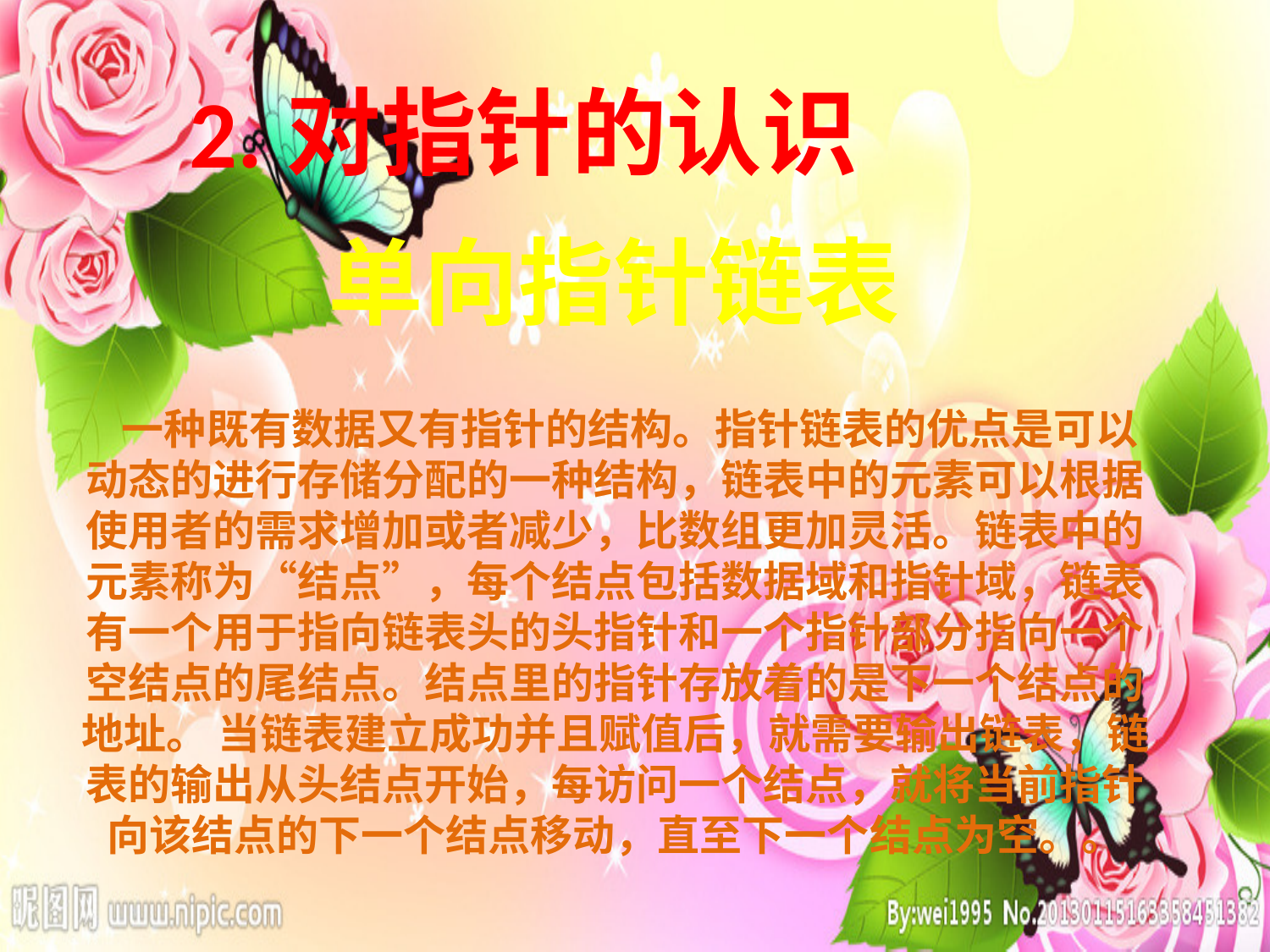

2.对指针的认识
单向指针链表
  一种既有数据又有指针的结构。指针链表的优点是可以动态的进行存储分配的一种结构，链表中的元素可以根据使用者的需求增加或者减少，比数组更加灵活。链表中的元素称为“结点”，每个结点包括数据域和指针域，链表有一个用于指向链表头的头指针和一个指针部分指向一个空结点的尾结点。结点里的指针存放着的是下一个结点的地址。 当链表建立成功并且赋值后，就需要输出链表，链表的输出从头结点开始，每访问一个结点，就将当前指针向该结点的下一个结点移动，直至下一个结点为空。。